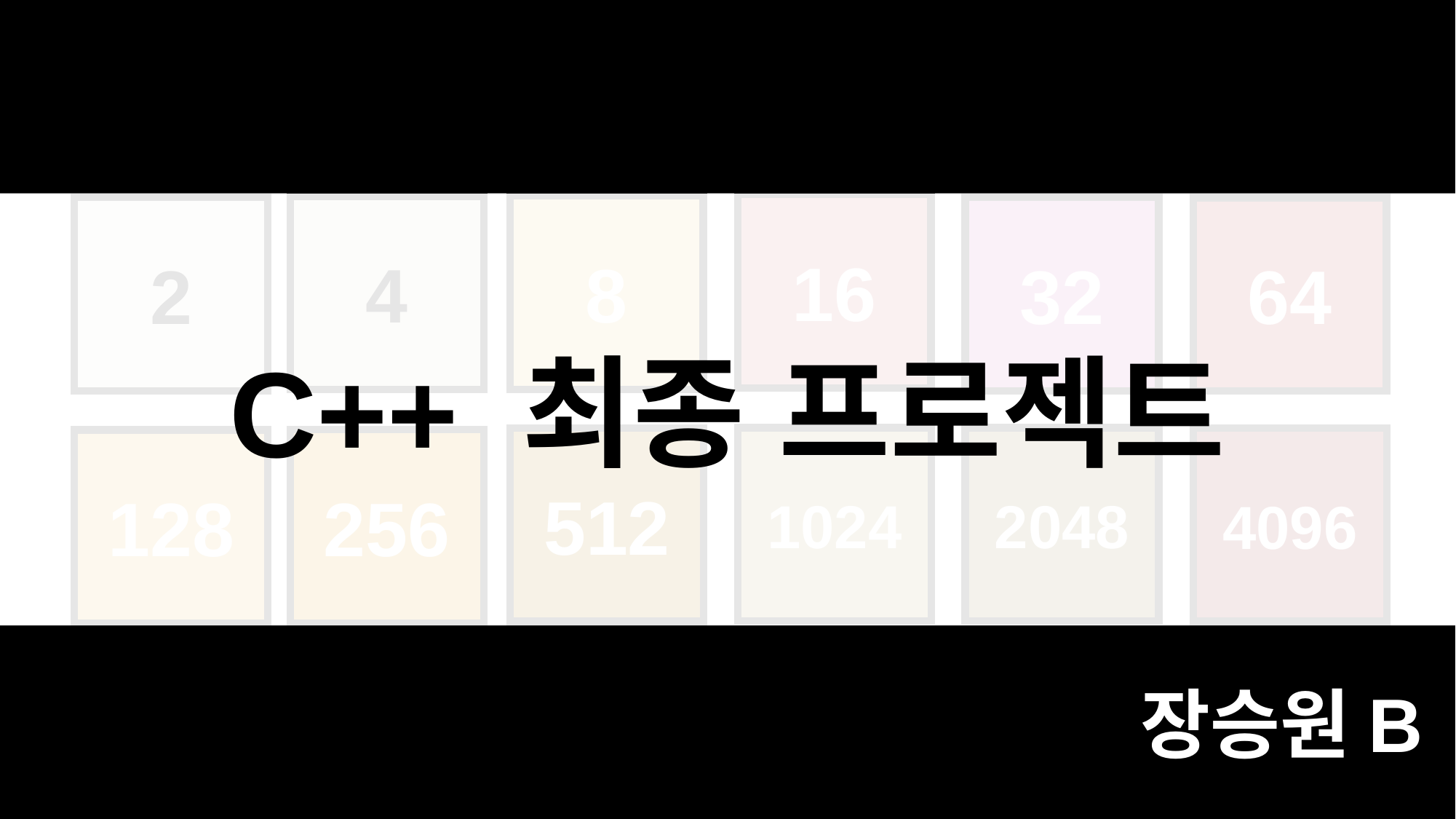

16
8
4
2
32
64
C++ 최종 프로젝트

512
256
128
1024
2048
4096

장승원B  _